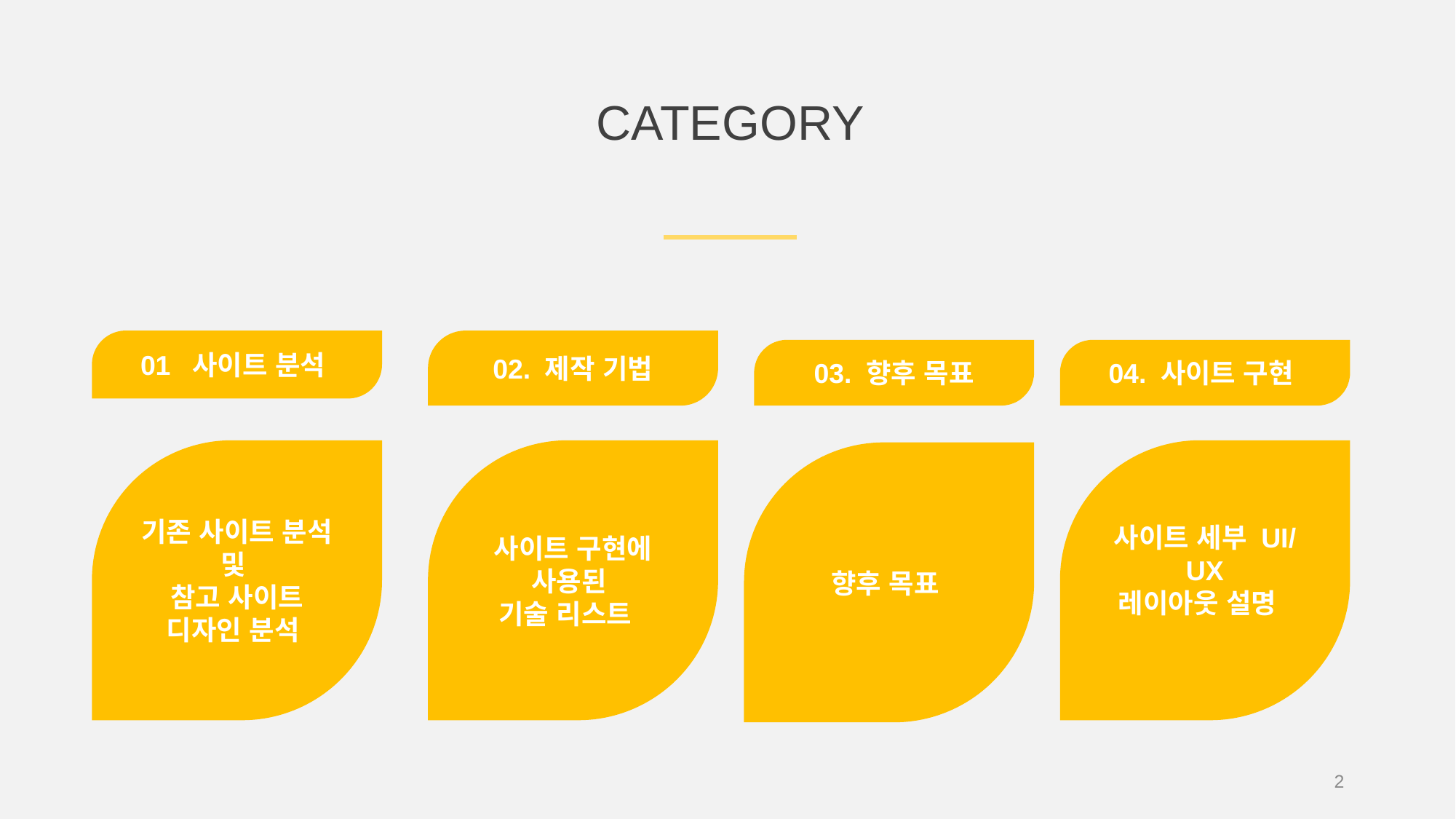

CATEGORY
01  사이트 분석
02. 제작 기법
03. 향후 목표
04. 사이트 구현
기존 사이트 분석 및
참고 사이트 디자인 분석
사이트 구현에 사용된
기술 리스트
사이트 세부 UI/UX
레이아웃 설명
향후 목표
2